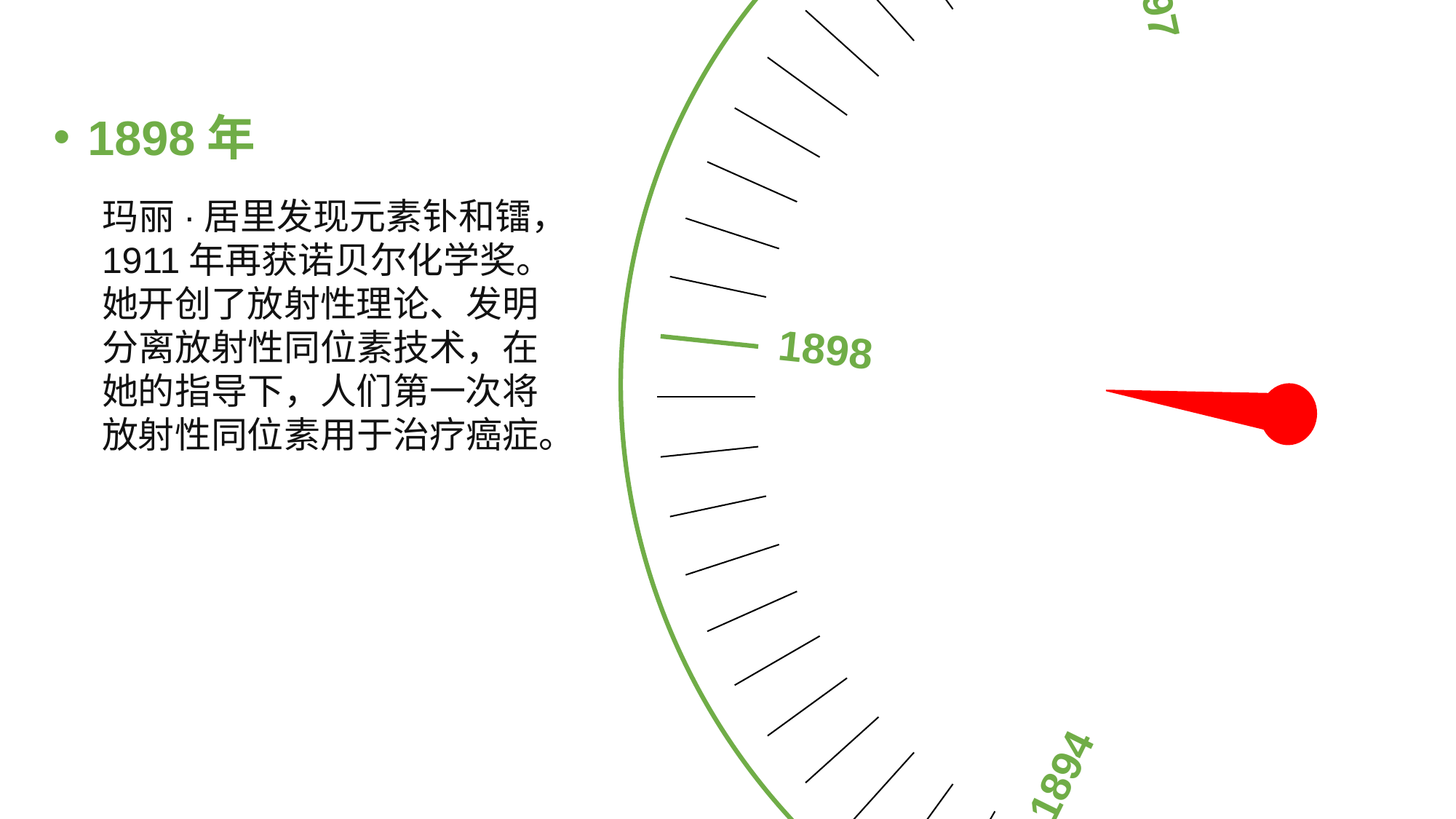

1897
1896
1898
1895
1894
1898年
玛丽·居里发现元素钋和镭，1911年再获诺贝尔化学奖。她开创了放射性理论、发明分离放射性同位素技术，在她的指导下，人们第一次将放射性同位素用于治疗癌症。